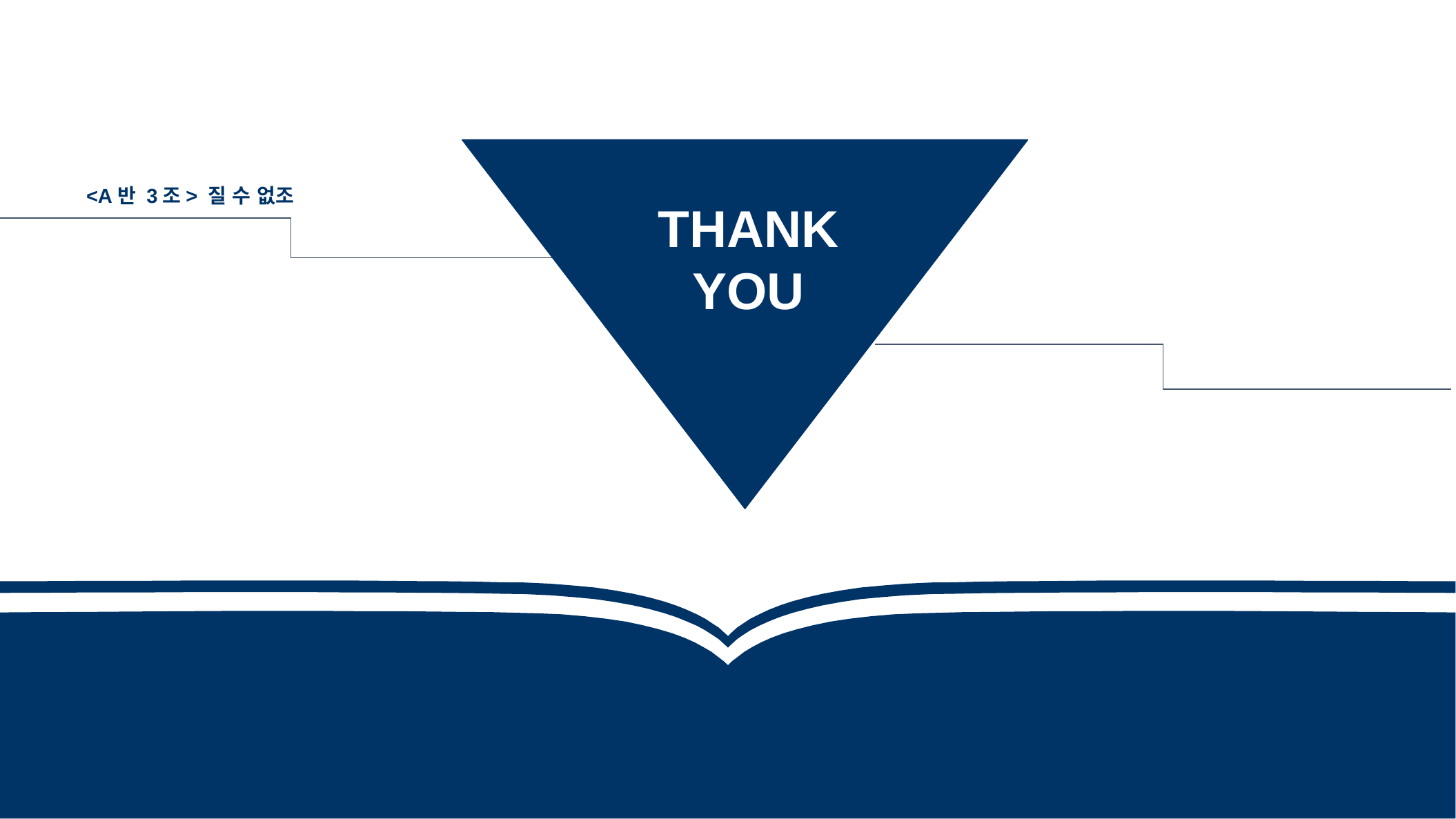

<A반 3조> 질 수 없조
THANK
YOU